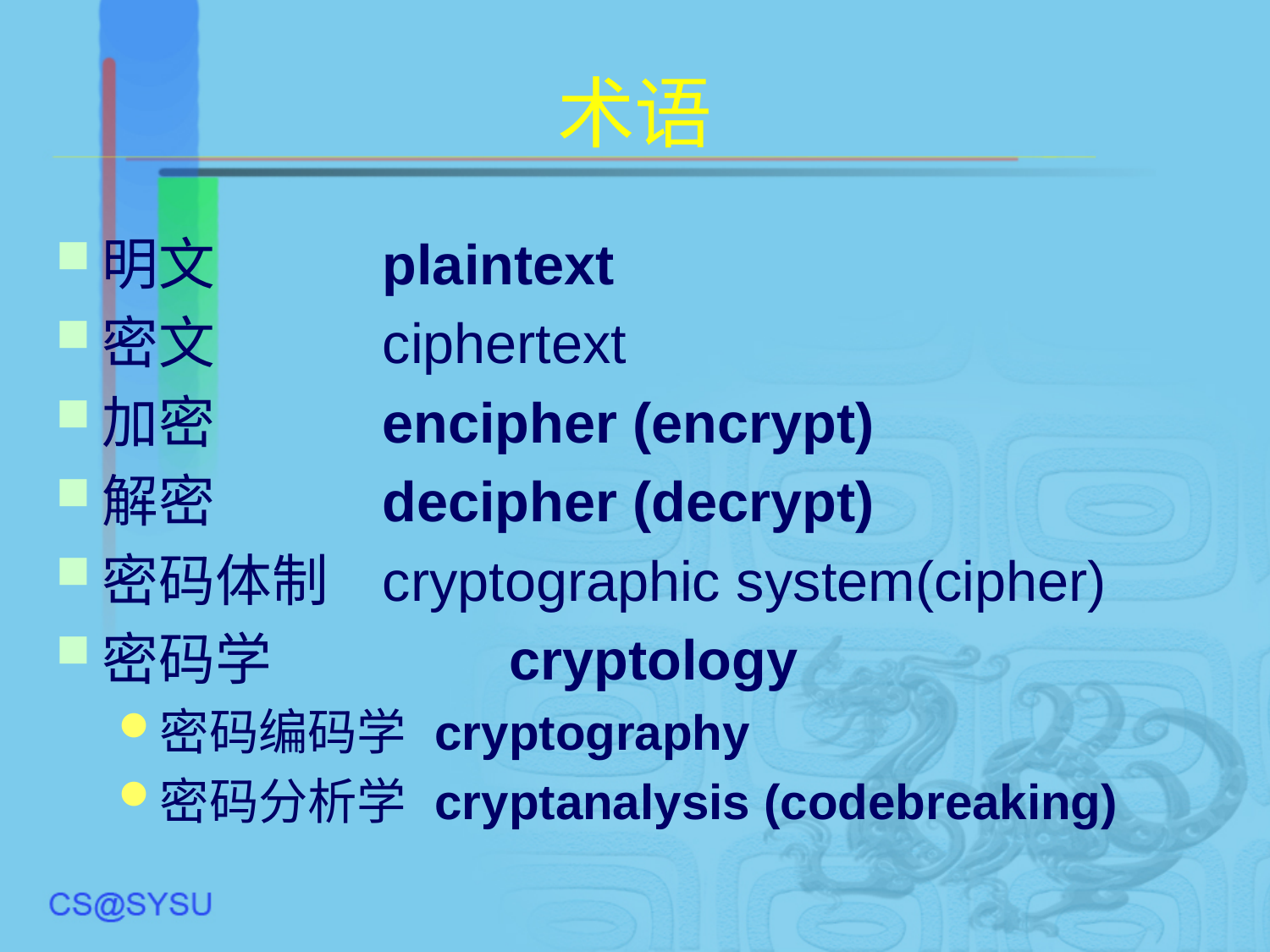

# 术语
明文		 plaintext
密文		 ciphertext
加密		 encipher (encrypt)
解密		 decipher (decrypt)
密码体制	 cryptographic system(cipher)
密码学		 cryptology
密码编码学	 cryptography
密码分析学	 cryptanalysis (codebreaking)